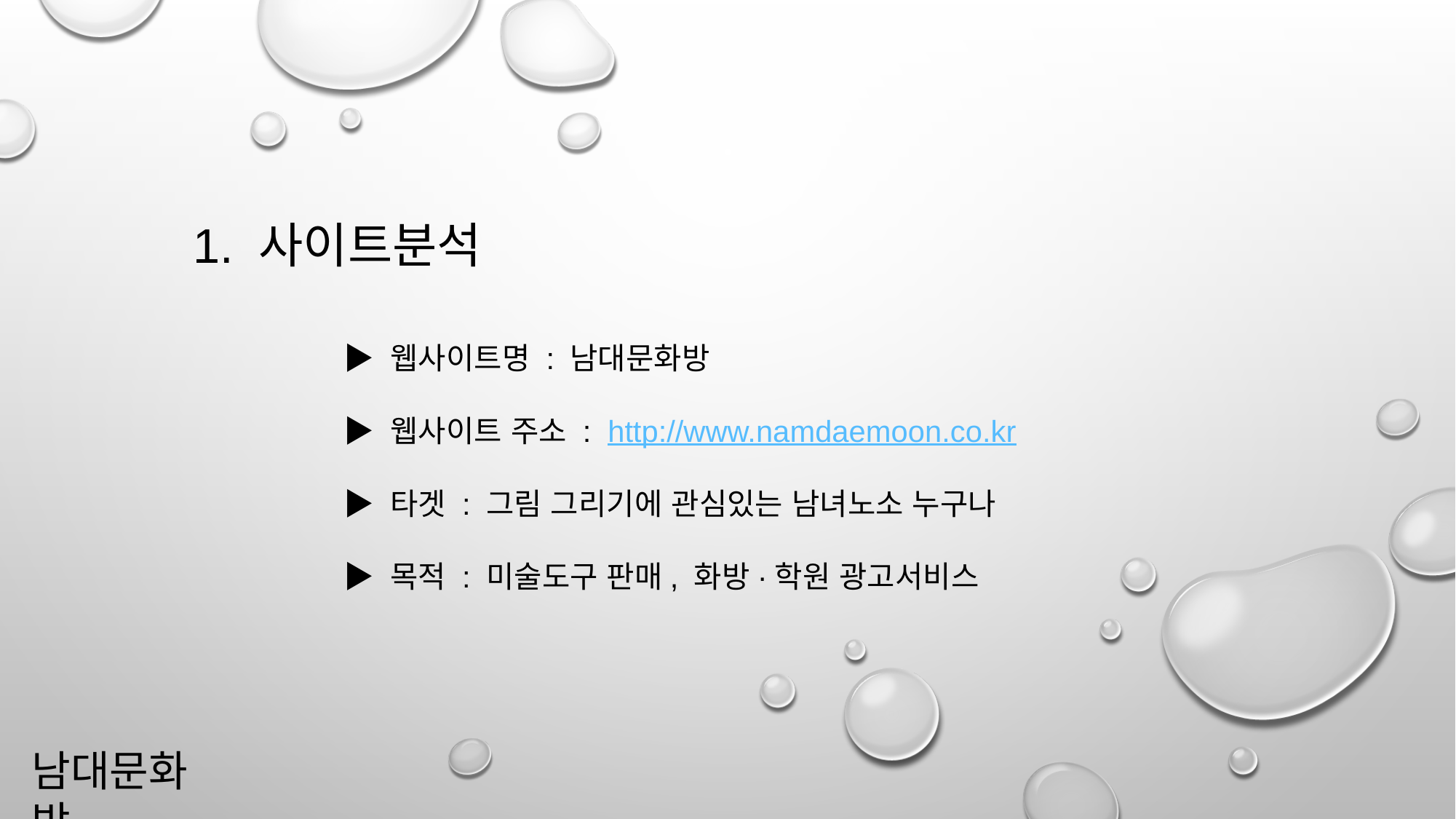

1. 사이트분석
▶ 웹사이트명 : 남대문화방
▶ 웹사이트 주소 :  http://www.namdaemoon.co.kr
▶ 타겟 : 그림 그리기에 관심있는 남녀노소 누구나
▶ 목적 : 미술도구 판매, 화방·학원 광고서비스
남대문화방